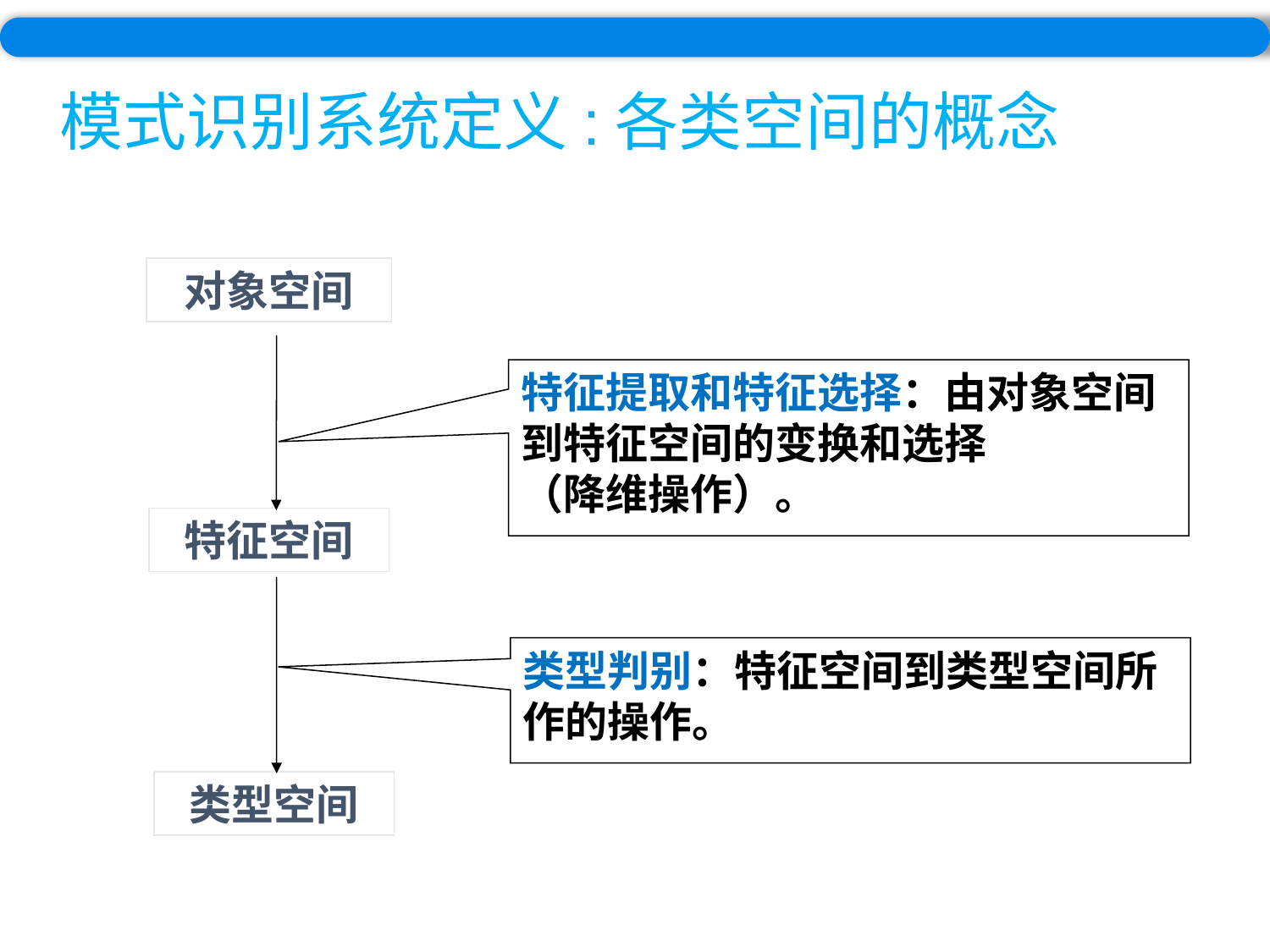

模式识别系统定义:各类空间的概念

对象空间

特征空间

类型空间
特征提取和特征选择：由对象空间到特征空间的变换和选择
（降维操作）。
类型判别：特征空间到类型空间所作的操作。